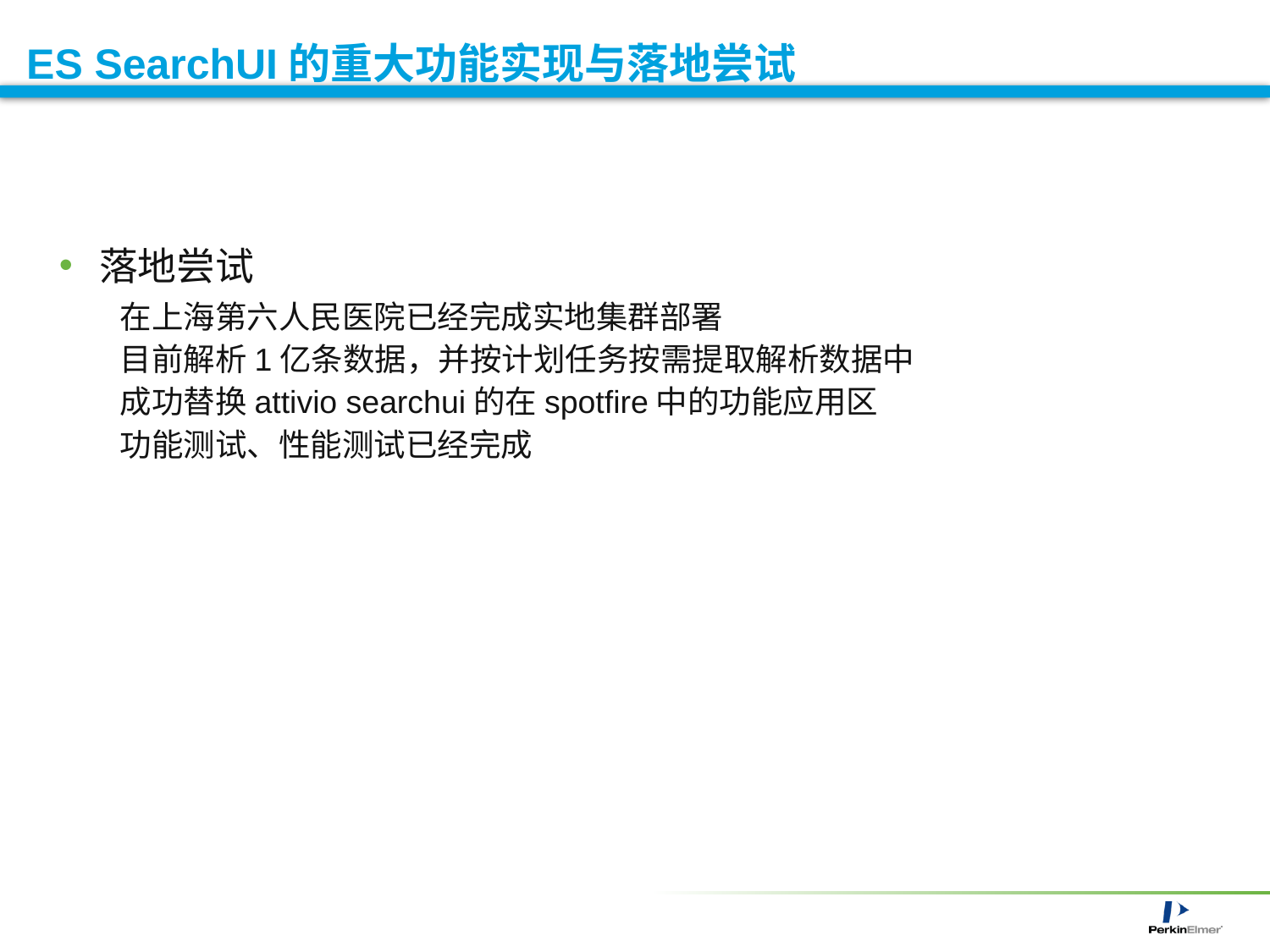

# ES SearchUI的重大功能实现与落地尝试
落地尝试
在上海第六人民医院已经完成实地集群部署
目前解析1亿条数据，并按计划任务按需提取解析数据中
成功替换attivio searchui的在spotfire中的功能应用区
功能测试、性能测试已经完成